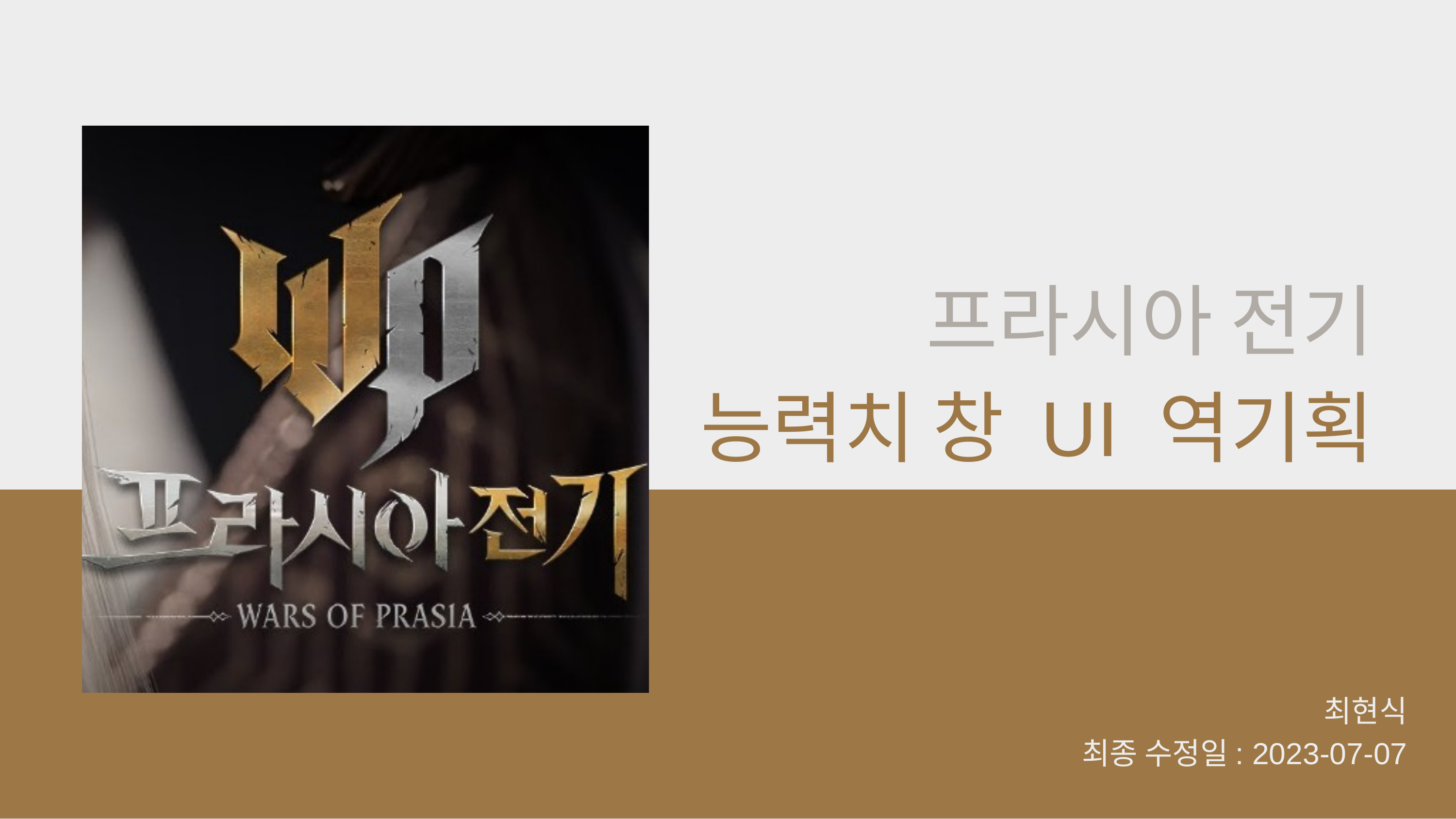

프라시아 전기
능력치 창 UI 역기획

최현식
최종 수정일: 2023-07-07